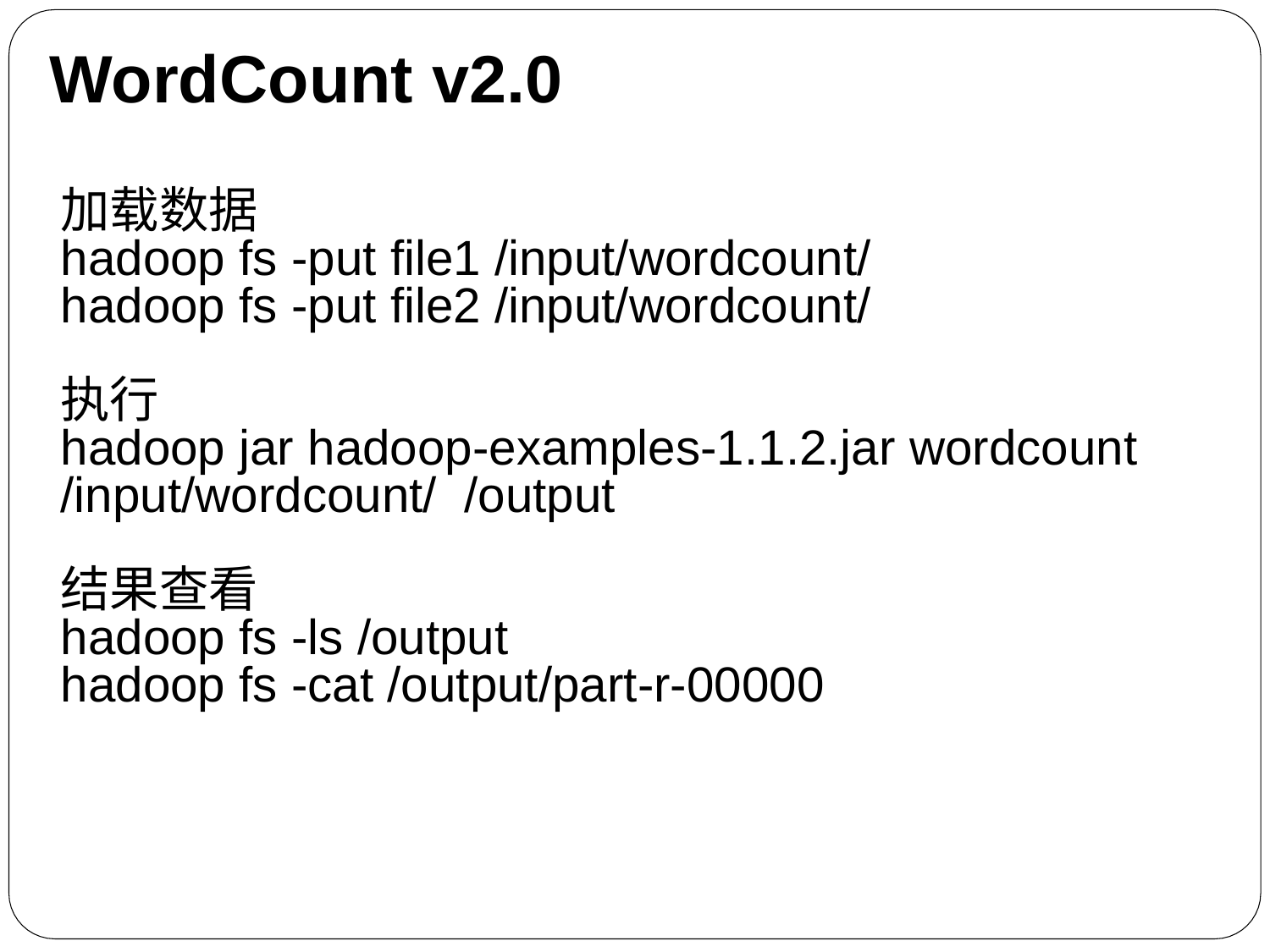

# WordCount v2.0
加载数据
hadoop fs -put file1 /input/wordcount/
hadoop fs -put file2 /input/wordcount/

执行
hadoop jar hadoop-examples-1.1.2.jar wordcount /input/wordcount/  /output

结果查看
hadoop fs -ls /output
hadoop fs -cat /output/part-r-00000